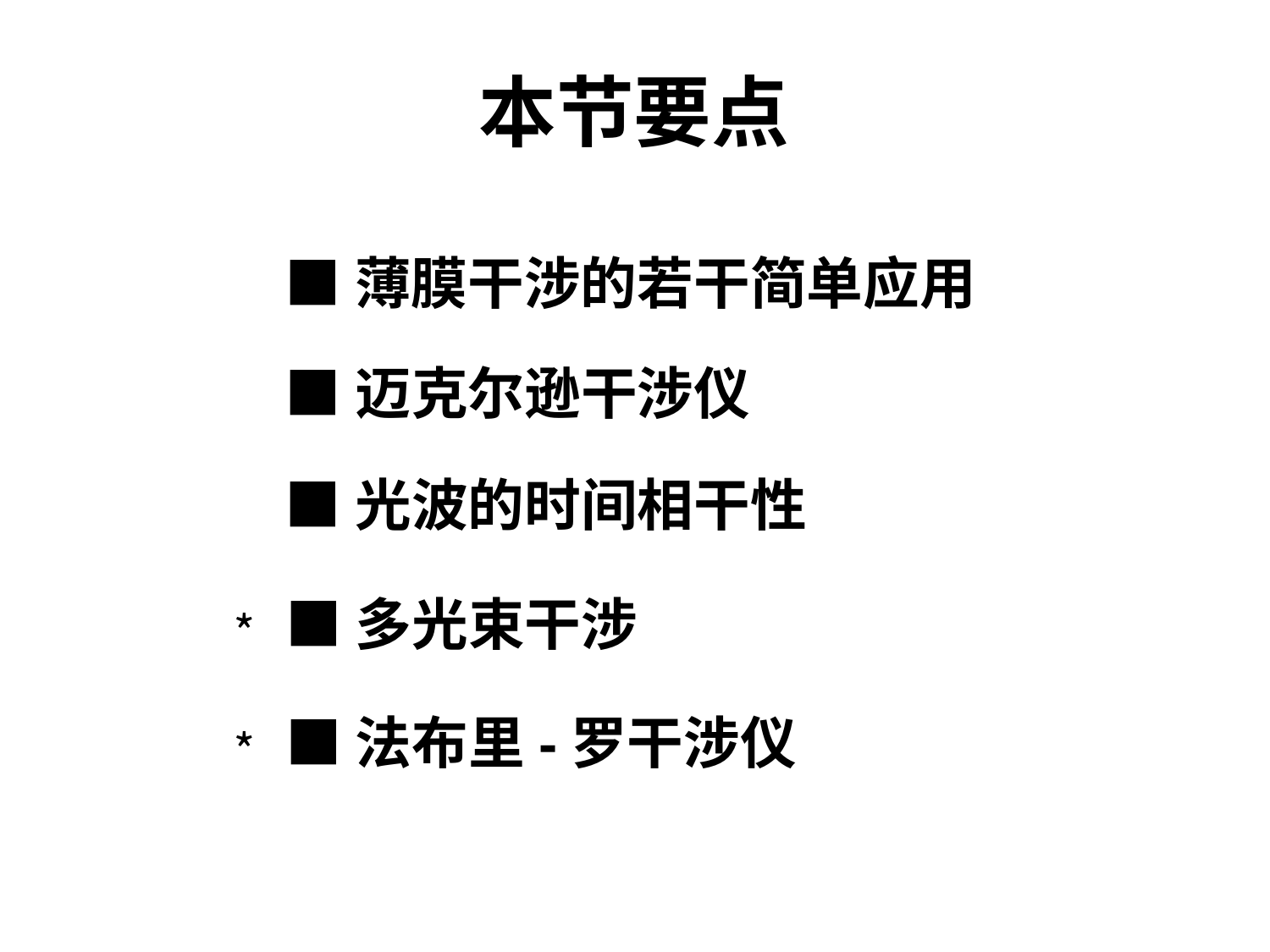

本节要点
■薄膜干涉的若干简单应用
■迈克尔逊干涉仪
■光波的时间相干性
﹡ ■多光束干涉
﹡ ■法布里-罗干涉仪